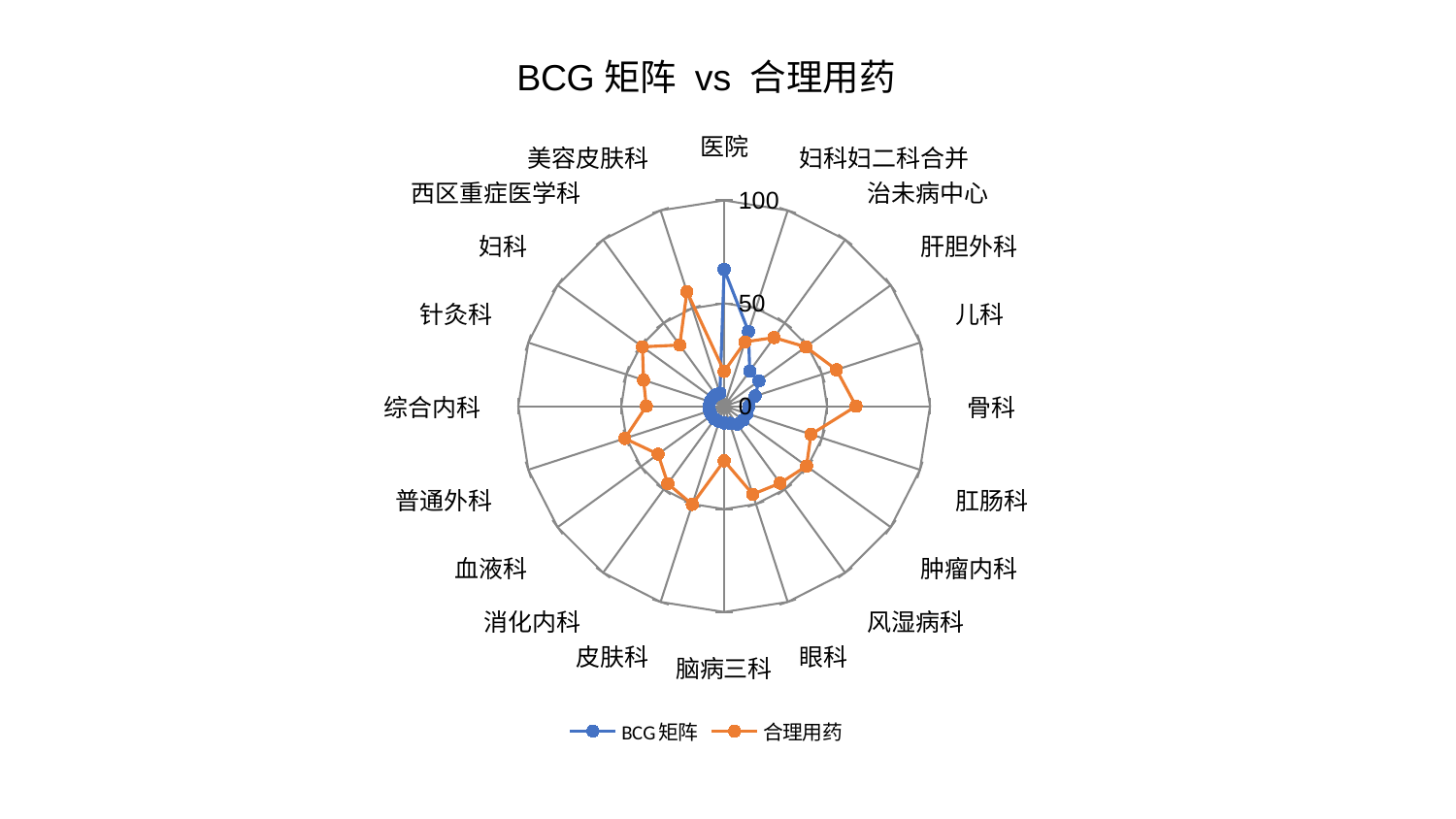

### Chart: BCG矩阵 vs 合理用药

| Category | BCG矩阵 | 合理用药 |
|---|---|---|
| 医院 | 66.49348493402505 | 16.893519711124675 |
| 妇科妇二科合并 | 38.200443941197506 | 32.89268613743828 |
| 治未病中心 | 21.138740432320134 | 41.215992324376245 |
| 肝胆外科 | 20.862700077844217 | 49.01076791214622 |
| 儿科 | 15.838176269085658 | 57.35064888986007 |
| 骨科 | 12.08023704390662 | 64.07319058363942 |
| 肛肠科 | 11.743057056822526 | 44.332300454355156 |
| 肿瘤内科 | 11.453164592058076 | 49.48263517313866 |
| 风湿病科 | 10.869606747964454 | 46.234770136618344 |
| 眼科 | 8.778440667259513 | 45.00740097991914 |
| 脑病三科 | 8.15114041728563 | 26.530406002096214 |
| 皮肤科 | 7.845070514401632 | 50.16962323917189 |
| 消化内科 | 7.750541548760951 | 46.57525170680728 |
| 血液科 | 7.632398493486481 | 39.67739495299803 |
| 普通外科 | 7.437758588095189 | 50.738183429546154 |
| 综合内科 | 7.413337503231625 | 37.816674144208385 |
| 针灸科 | 7.1546519370196915 | 41.1648532050841 |
| 妇科 | 6.8743936036629405 | 49.090391508652075 |
| 西区重症医学科 | 6.782104690408264 | 36.73449522677675 |
| 美容皮肤科 | 6.645784571445547 | 58.51681358049474 |
79